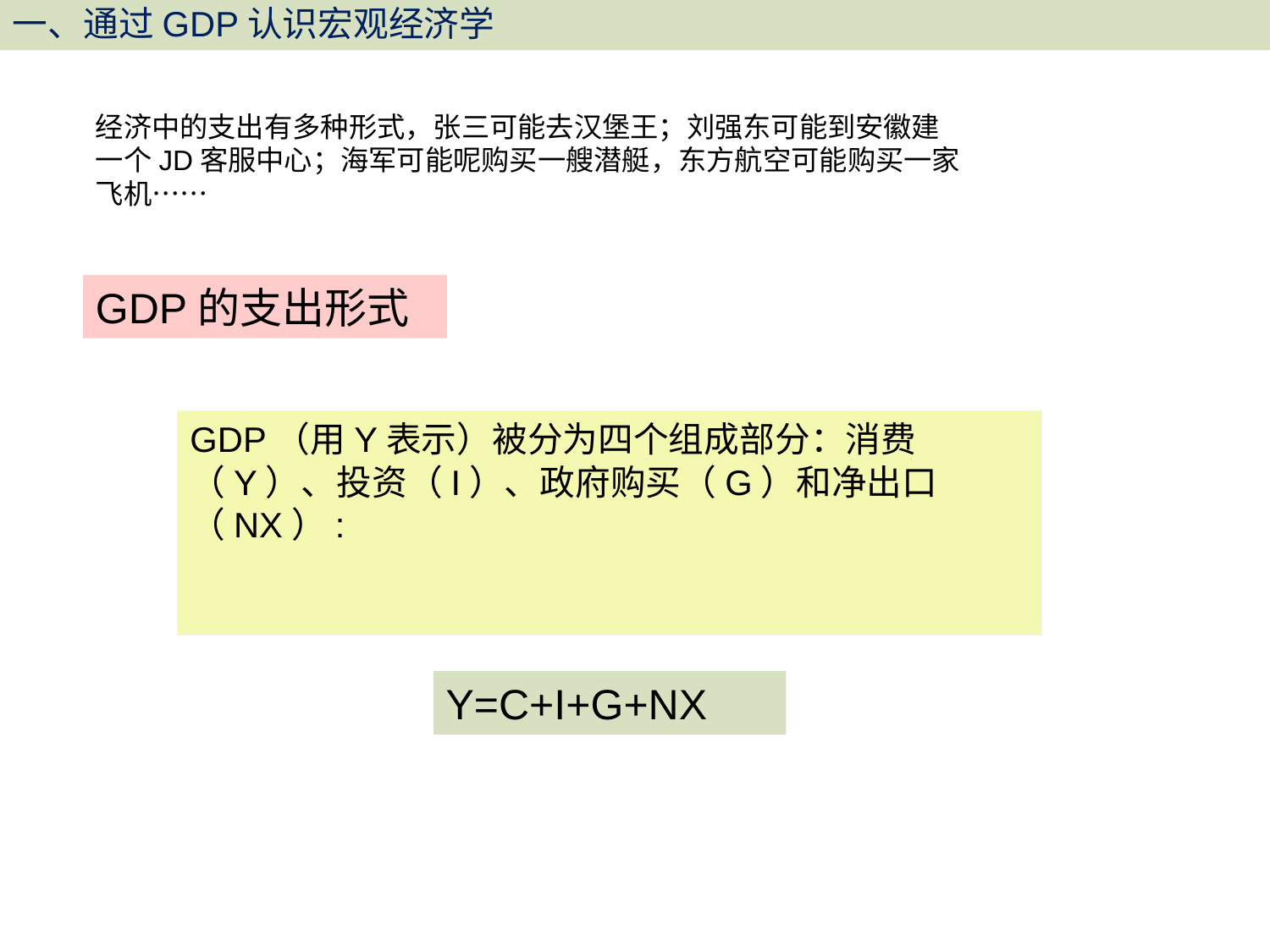

经济中的支出有多种形式，张三可能去汉堡王；刘强东可能到安徽建一个JD客服中心；海军可能呢购买一艘潜艇，东方航空可能购买一家飞机……

GDP的支出形式
GDP（用Y表示）被分为四个组成部分：消费（Y）、投资（I）、政府购买（G）和净出口（NX）:

Y=C+I+G+NX